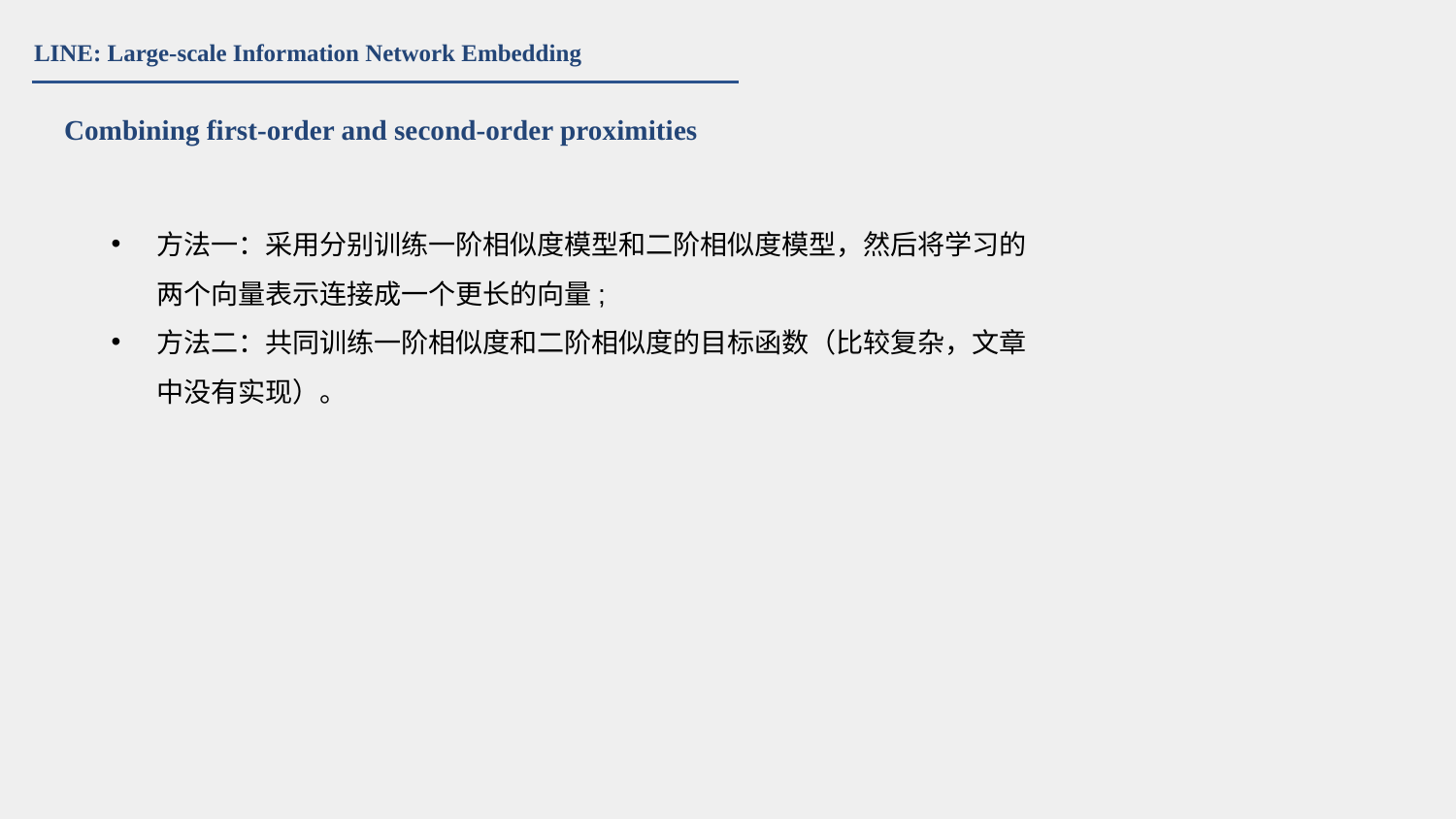

LINE: Large-scale Information Network Embedding
Combining first-order and second-order proximities
方法一：采用分别训练一阶相似度模型和二阶相似度模型，然后将学习的两个向量表示连接成一个更长的向量;
方法二：共同训练一阶相似度和二阶相似度的目标函数（比较复杂，文章中没有实现）。